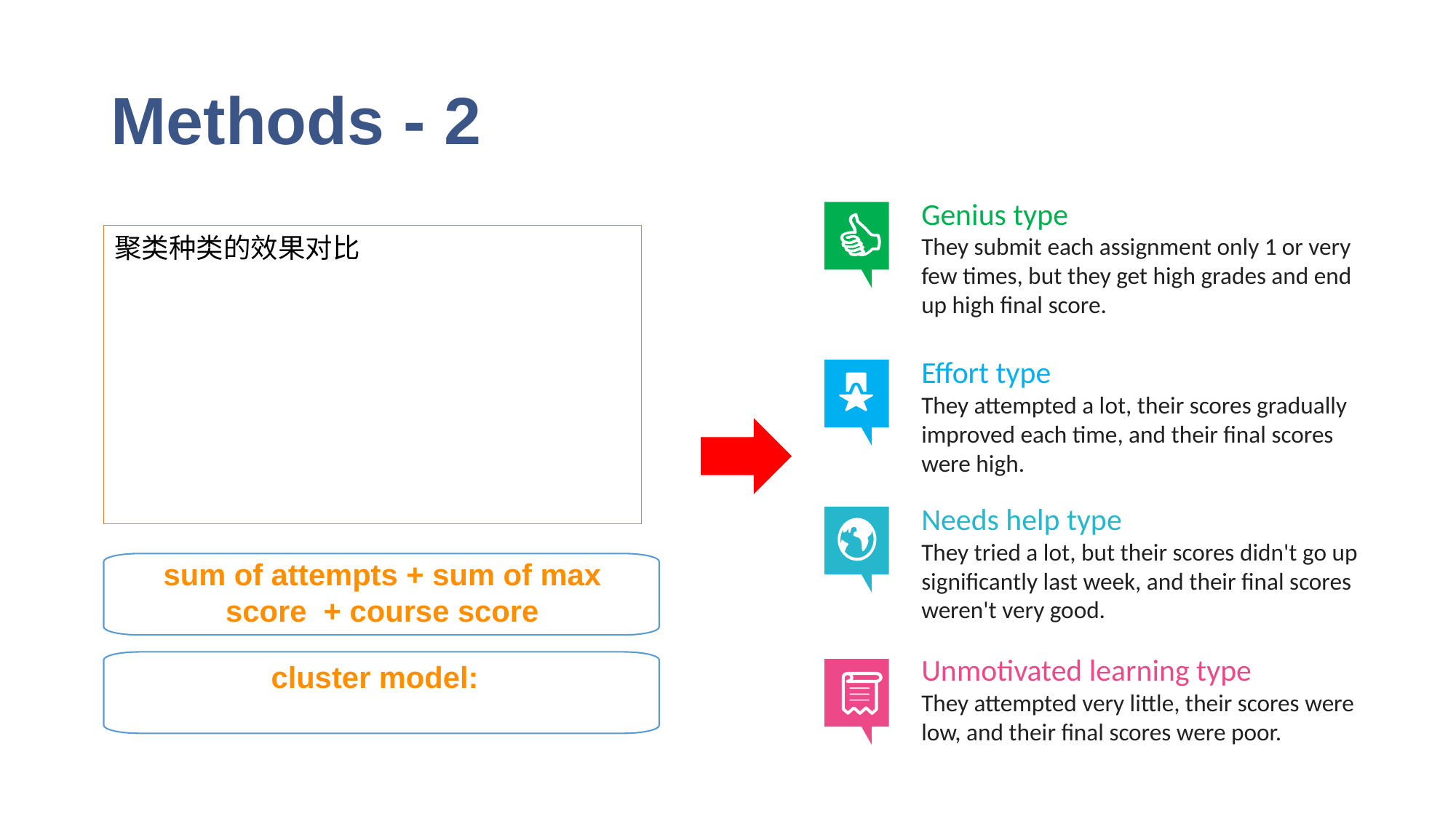

# Methods - 2
Genius type
They submit each assignment only 1 or very few times, but they get high grades and end up high final score.

聚类种类的效果对比
Effort type
They attempted a lot, their scores gradually improved each time, and their final scores were high.

Needs help type
They tried a lot, but their scores didn't go up significantly last week, and their final scores weren't very good.

sum of attempts + sum of max score  + course score

Unmotivated learning type
They attempted very little, their scores were low, and their final scores were poor.

cluster model: